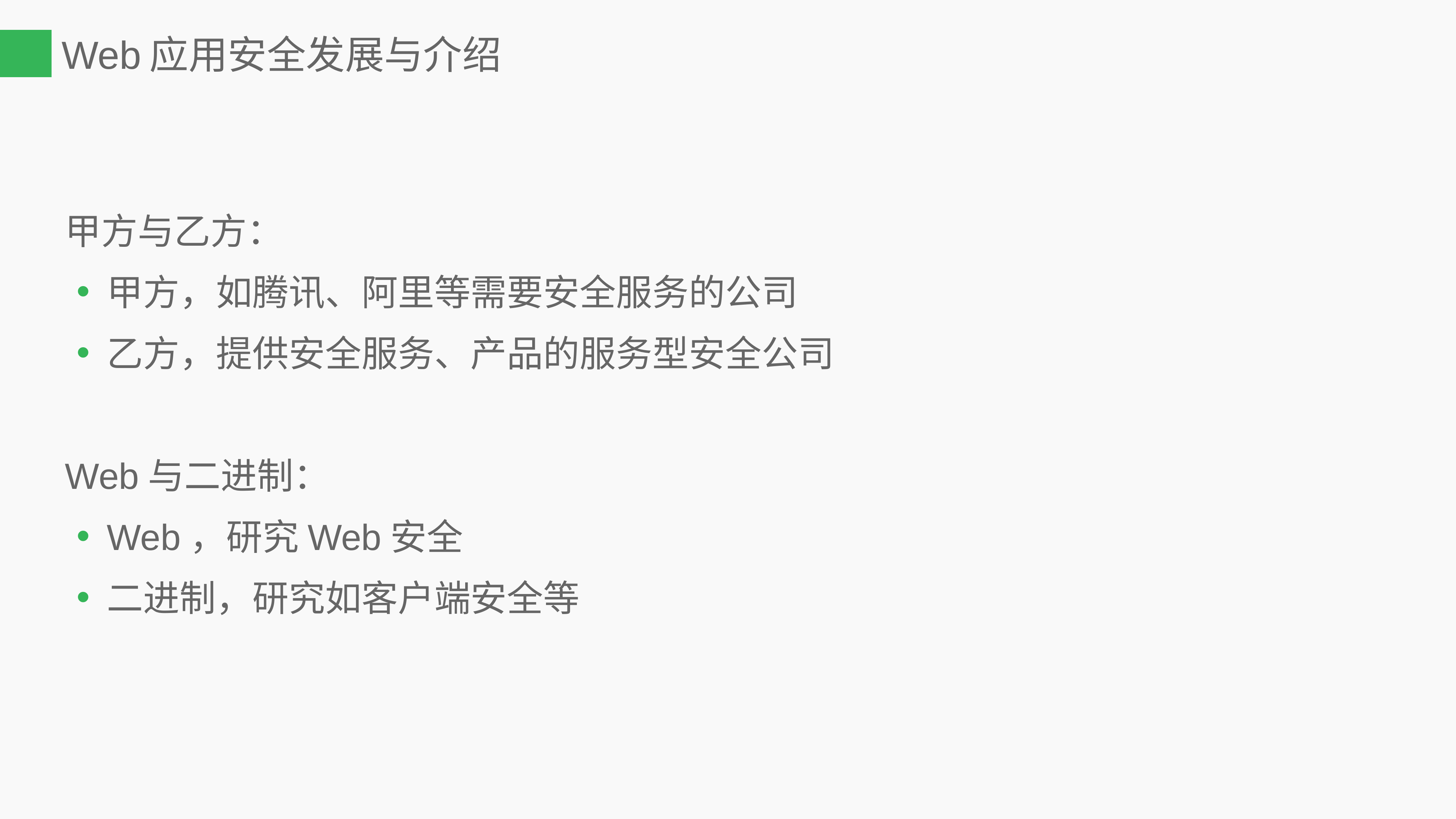

# Web应用安全发展与介绍
甲方与乙方：
甲方，如腾讯、阿里等需要安全服务的公司
乙方，提供安全服务、产品的服务型安全公司

Web与二进制：
Web，研究Web安全
二进制，研究如客户端安全等